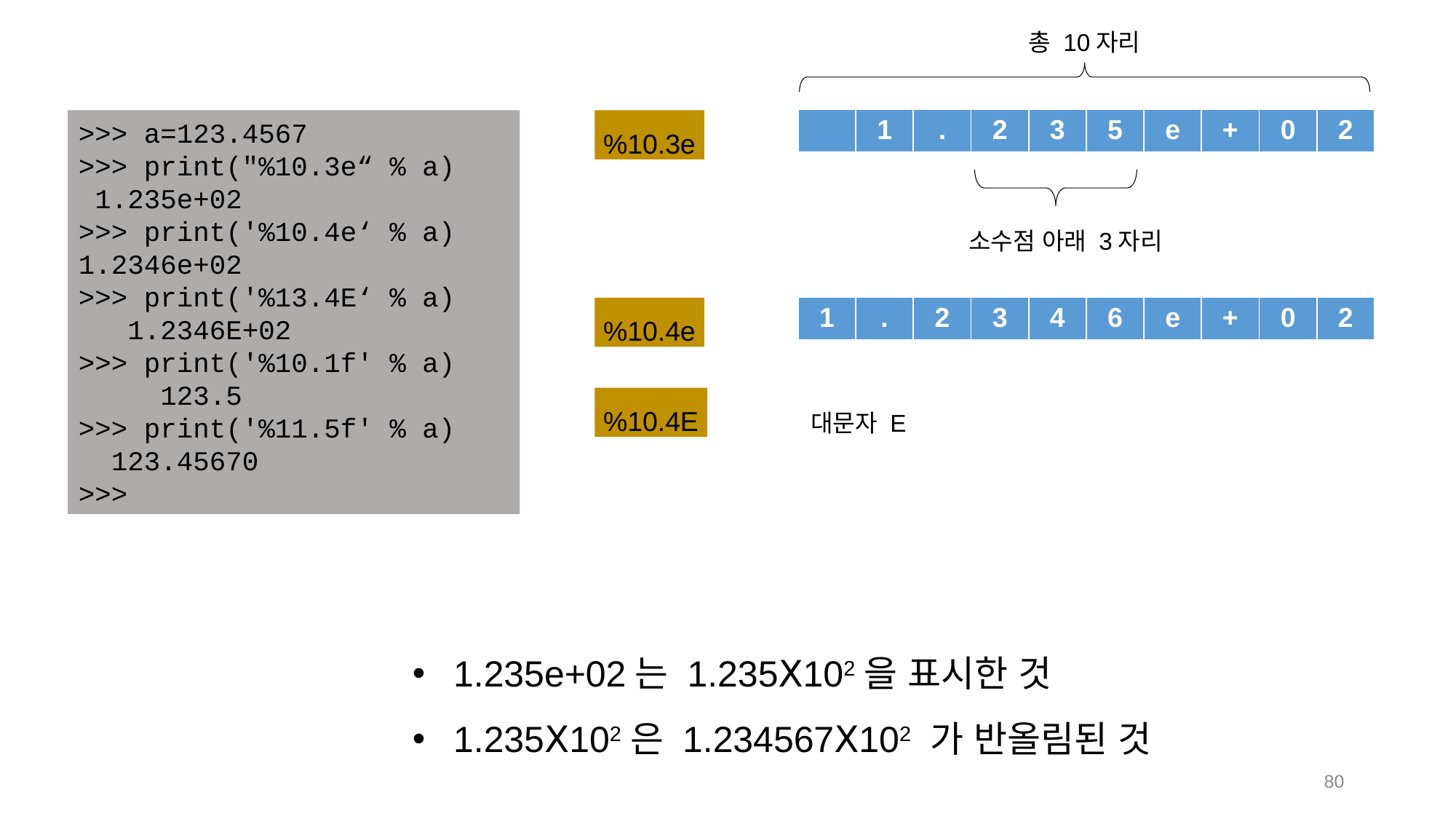

총 10자리

|  | 1 | . | 2 | 3 | 5 | e | + | 0 | 2 |
| --- | --- | --- | --- | --- | --- | --- | --- | --- | --- |
>>> a=123.4567
>>> print("%10.3e“ % a)
 1.235e+02
>>> print('%10.4e‘ % a)
1.2346e+02
>>> print('%13.4E‘ % a)
   1.2346E+02
>>> print('%10.1f' % a)
     123.5
>>> print('%11.5f' % a)
  123.45670
>>>
%10.3e
소수점 아래 3자리
| 1 | . | 2 | 3 | 4 | 6 | e | + | 0 | 2 |
| --- | --- | --- | --- | --- | --- | --- | --- | --- | --- |
%10.4e
%10.4E
대문자 E
1.235e+02는 1.235Ⅹ102을 표시한 것
1.235Ⅹ102은 1.234567Ⅹ102 가 반올림된 것
80